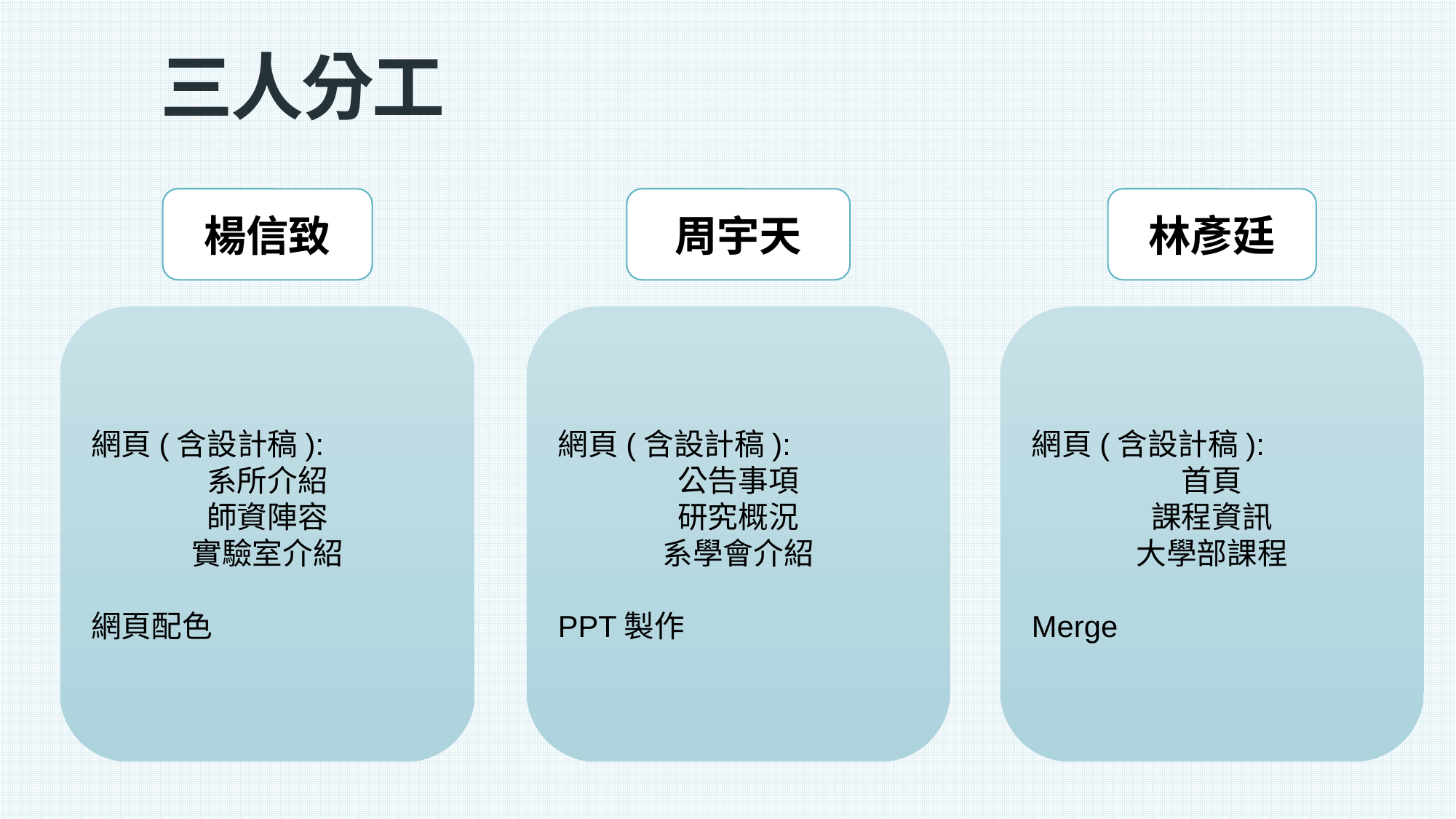

# 三人分工
楊信致
周宇天
林彥廷
網頁(含設計稿):
系所介紹
師資陣容
實驗室介紹

網頁配色
網頁(含設計稿):
公告事項
研究概況
系學會介紹

PPT製作
網頁(含設計稿):
首頁
課程資訊
大學部課程

Merge